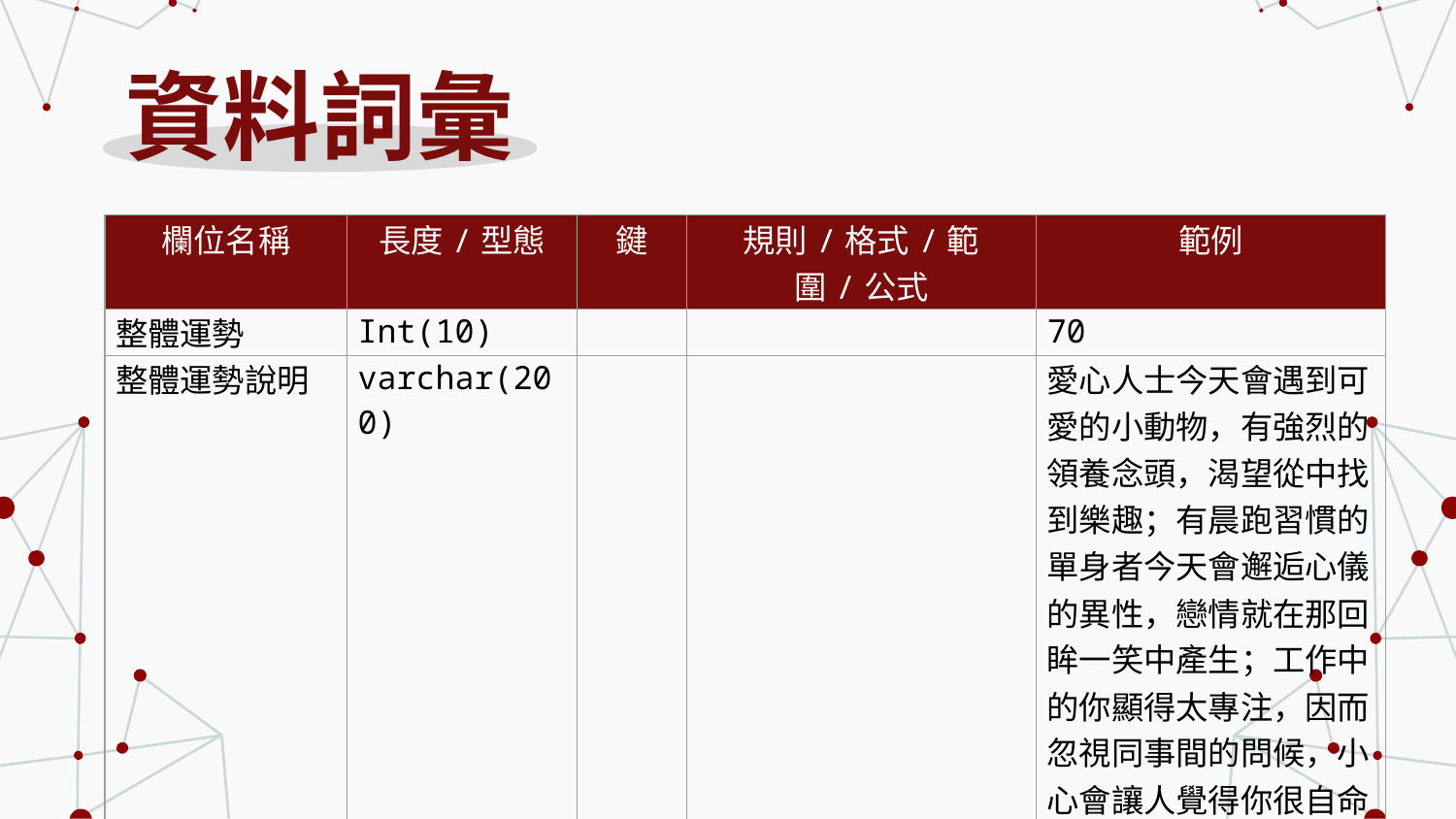

# 資料詞彙

| 欄位名稱 | 長度/型態 | 鍵 | 規則/格式/範圍/公式 | 範例 |
| --- | --- | --- | --- | --- |
| 整體運勢 | Int(10) |  |  | 70 |
| 整體運勢說明 | varchar(200) |  |  | 愛心人士今天會遇到可愛的小動物，有強烈的領養念頭，渴望從中找到樂趣；有晨跑習慣的單身者今天會邂逅心儀的異性，戀情就在那回眸一笑中產生；工作中的你顯得太專注，因而忽視同事間的問候，小心會讓人覺得你很自命清高！ |
| 愛情運勢 | Int(10) |  |  | 70 |